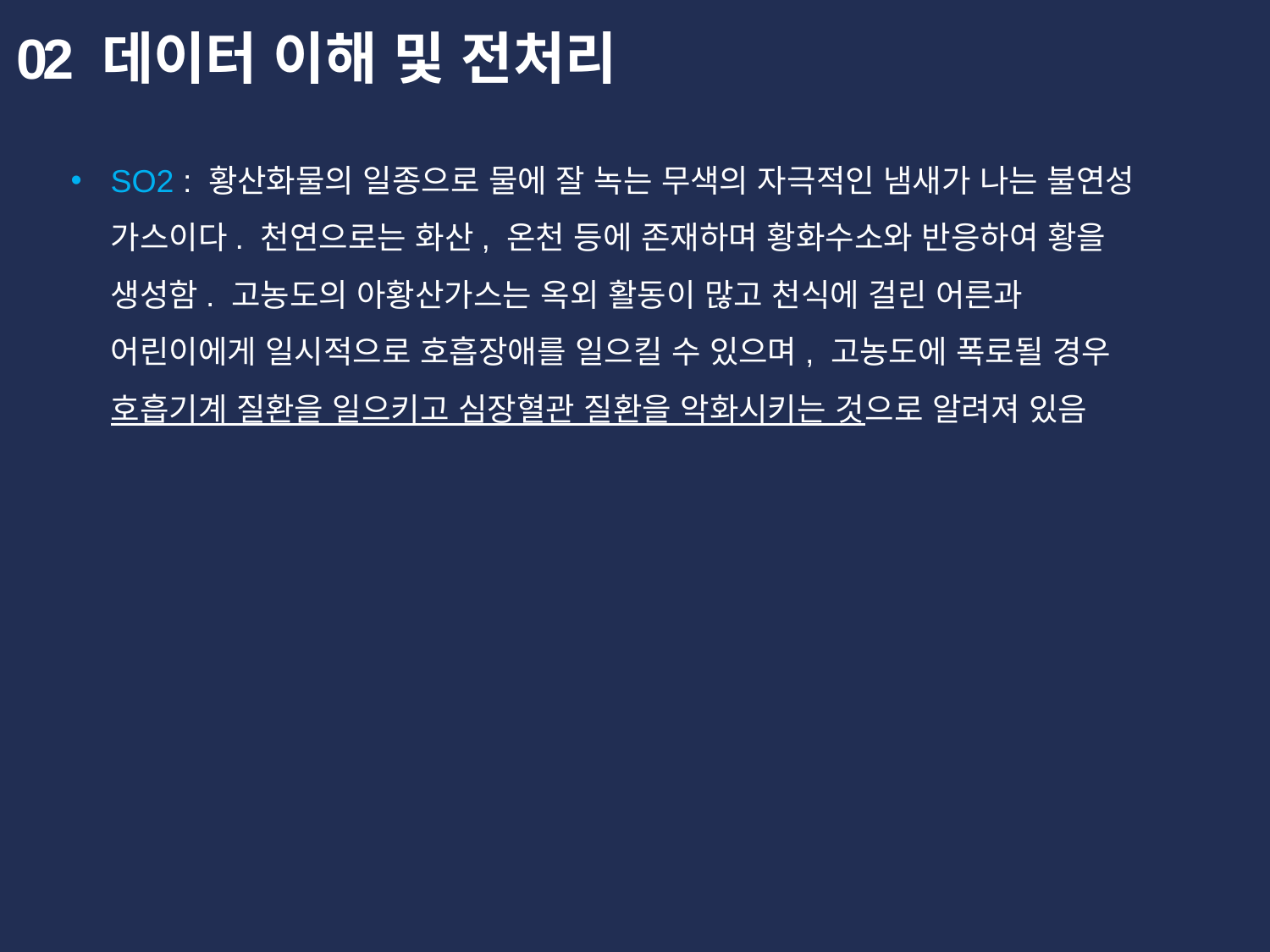

02
데이터 이해 및 전처리

SO2 : 황산화물의 일종으로 물에 잘 녹는 무색의 자극적인 냄새가 나는 불연성 가스이다. 천연으로는 화산, 온천 등에 존재하며 황화수소와 반응하여 황을 생성함. 고농도의 아황산가스는 옥외 활동이 많고 천식에 걸린 어른과 어린이에게 일시적으로 호흡장애를 일으킬 수 있으며, 고농도에 폭로될 경우 호흡기계 질환을 일으키고 심장혈관 질환을 악화시키는 것으로 알려져 있음